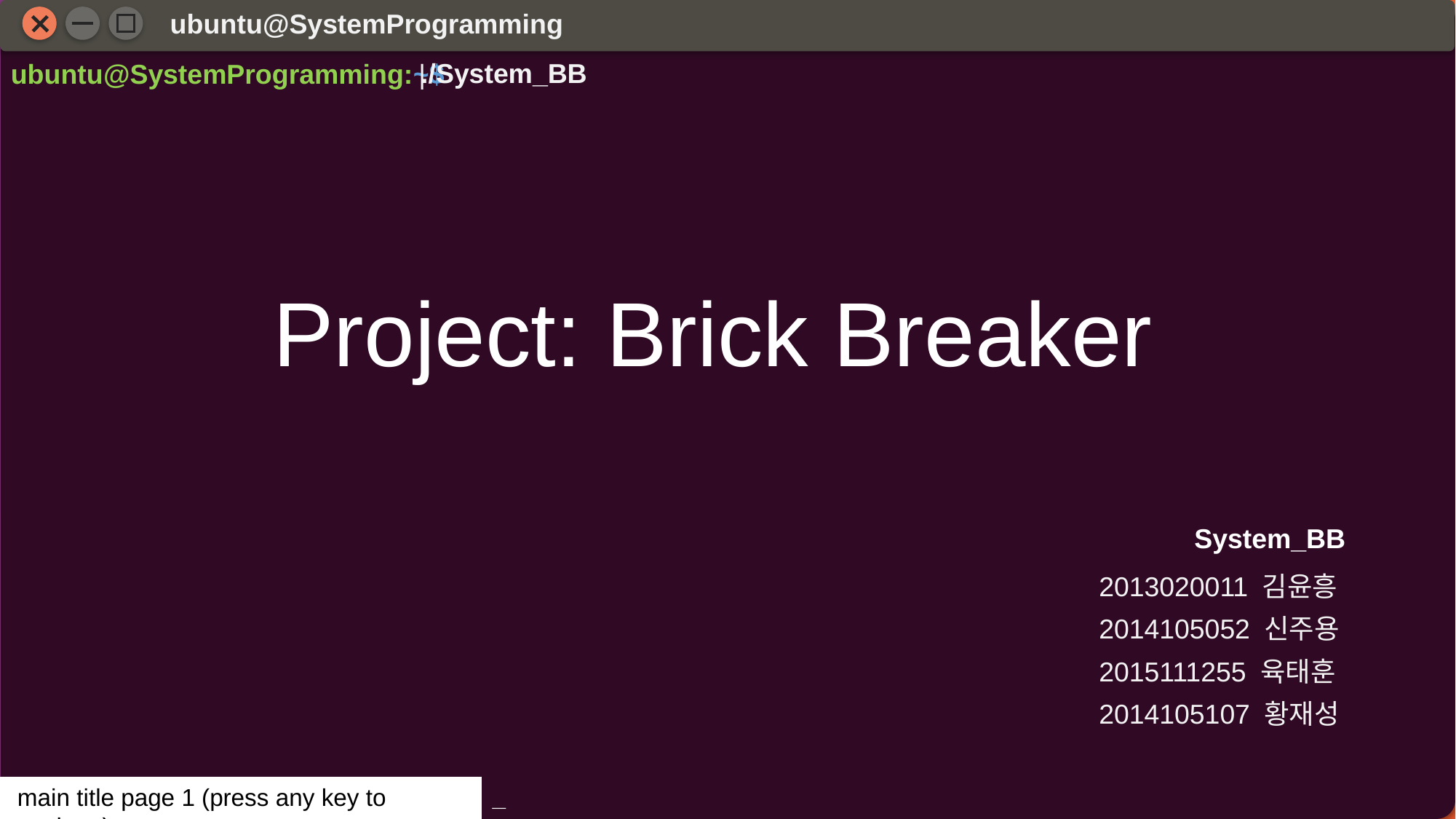

ubuntu@SystemProgramming
./System_BB
ubuntu@SystemProgramming:~$
|
Project: Brick Breaker
System_BB
2013020011 김윤흥
2014105052 신주용
2015111255 육태훈
2014105107 황재성

 main title page 1 (press any key to continue)
_